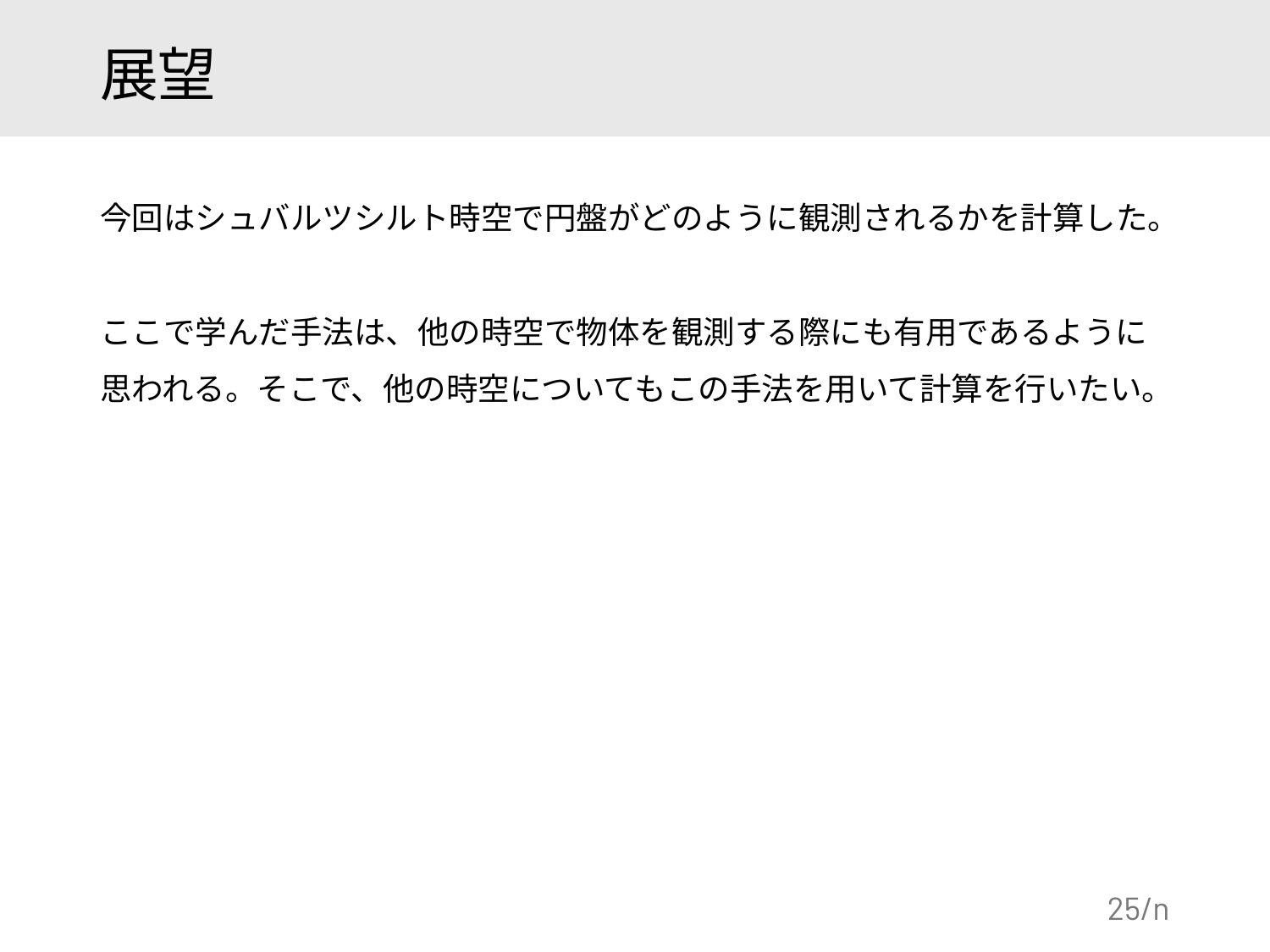

# 展望
今回はシュバルツシルト時空で円盤がどのように観測されるかを計算した。

ここで学んだ手法は、他の時空で物体を観測する際にも有用であるように思われる。そこで、他の時空についてもこの手法を用いて計算を行いたい。

25/n